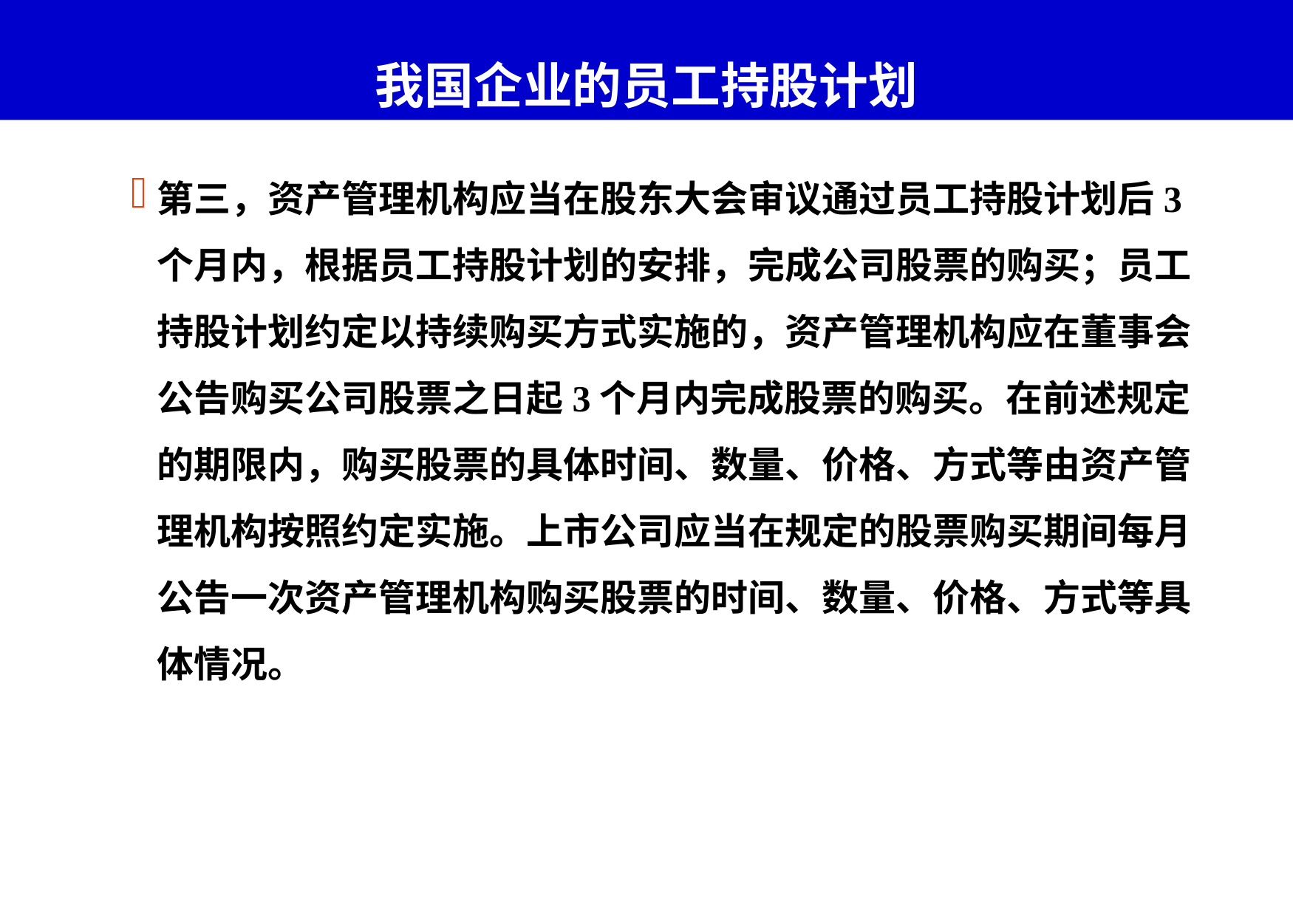

# 我国企业的员工持股计划
第三，资产管理机构应当在股东大会审议通过员工持股计划后3个月内，根据员工持股计划的安排，完成公司股票的购买；员工持股计划约定以持续购买方式实施的，资产管理机构应在董事会公告购买公司股票之日起3个月内完成股票的购买。在前述规定的期限内，购买股票的具体时间、数量、价格、方式等由资产管理机构按照约定实施。上市公司应当在规定的股票购买期间每月公告一次资产管理机构购买股票的时间、数量、价格、方式等具体情况。